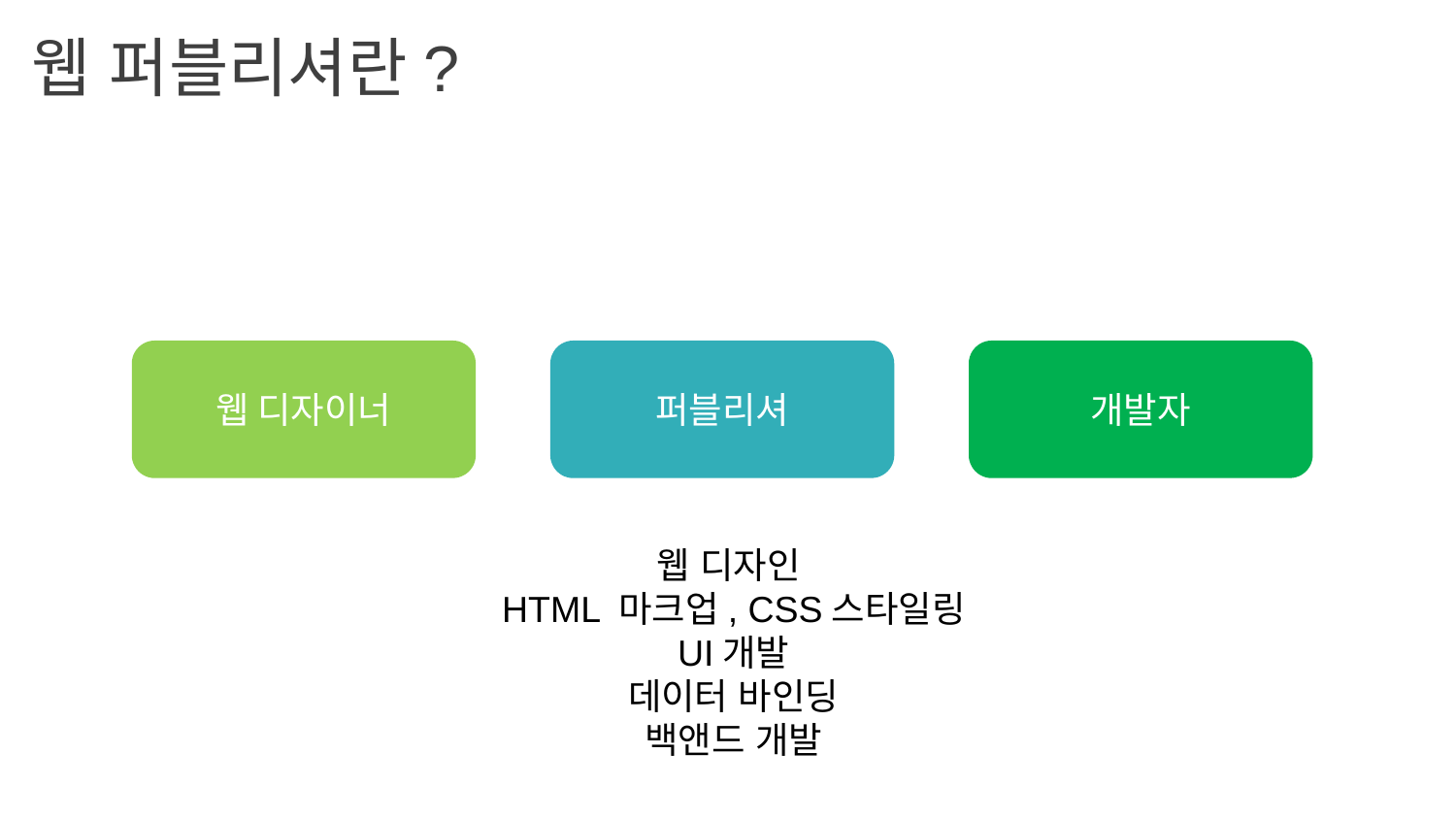

웹 퍼블리셔란?
웹 디자이너
퍼블리셔
개발자
웹 디자인
HTML 마크업, CSS스타일링
UI개발
데이터 바인딩
백앤드 개발